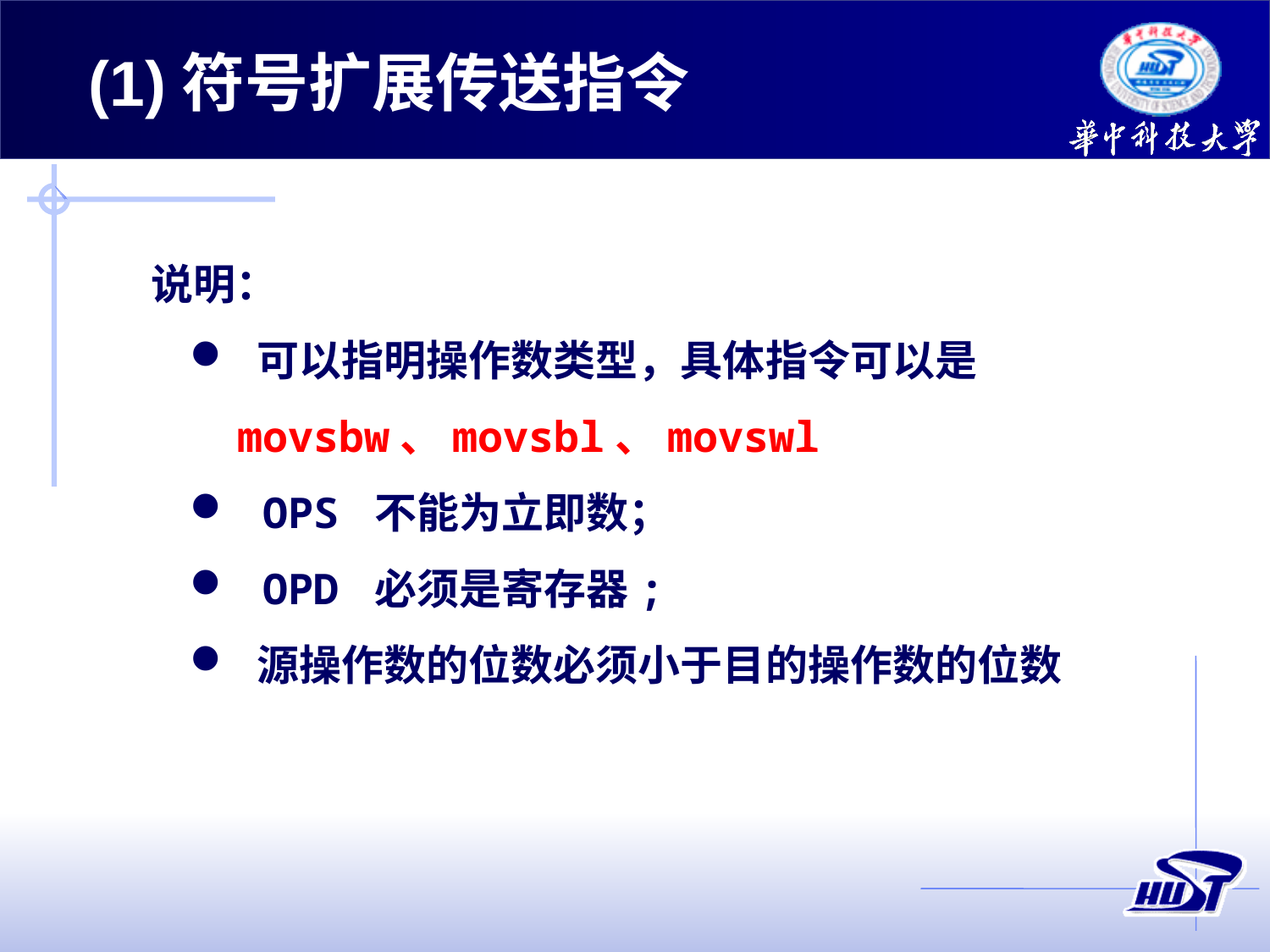

(1)符号扩展传送指令
说明：
 可以指明操作数类型，具体指令可以是movsbw、movsbl、movswl
 OPS 不能为立即数；
 OPD 必须是寄存器;
 源操作数的位数必须小于目的操作数的位数